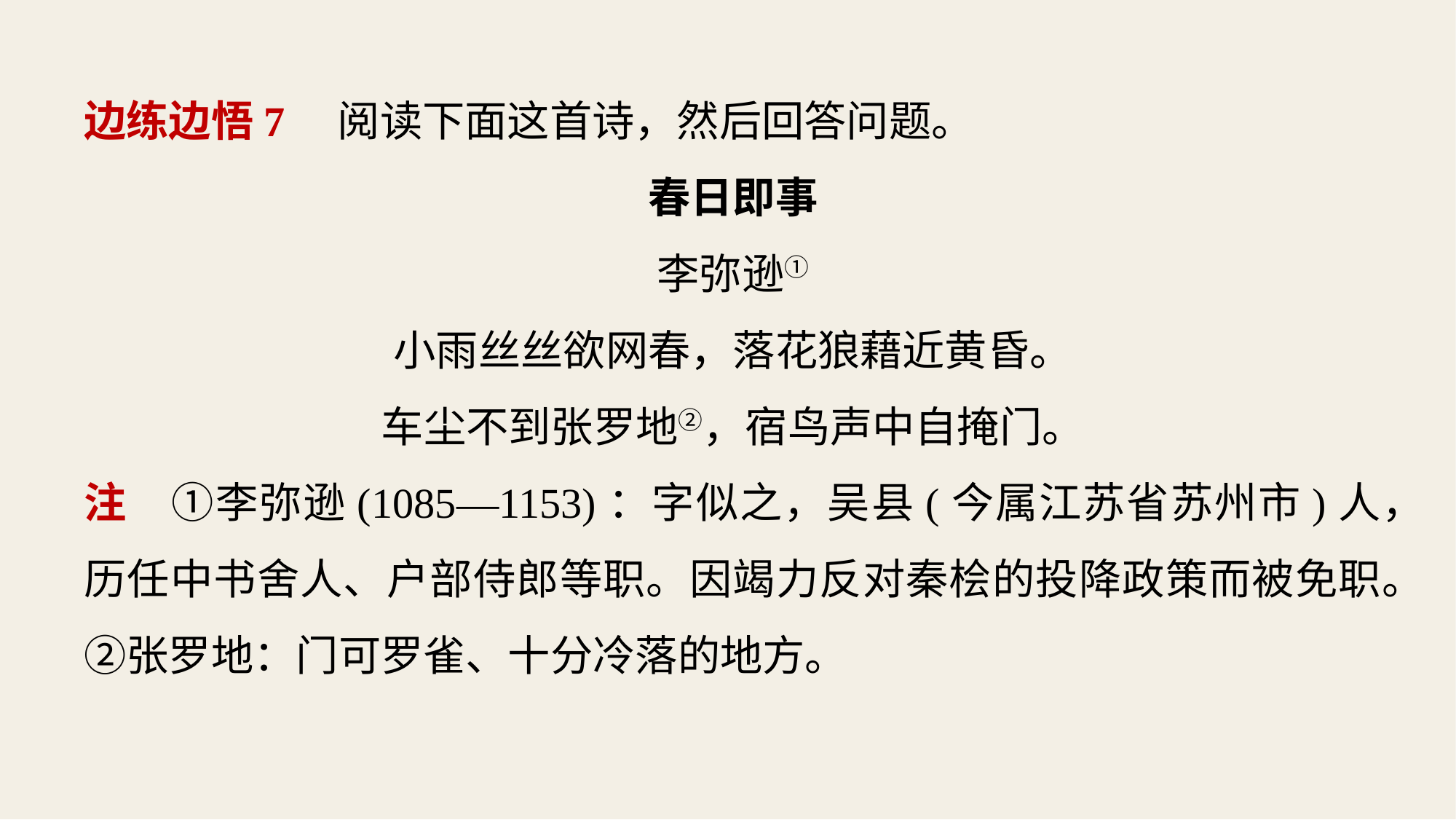

边练边悟7　阅读下面这首诗，然后回答问题。
春日即事
李弥逊①
小雨丝丝欲网春，落花狼藉近黄昏。
车尘不到张罗地②，宿鸟声中自掩门。
注　①李弥逊(1085—1153)：字似之，吴县(今属江苏省苏州市)人，历任中书舍人、户部侍郎等职。因竭力反对秦桧的投降政策而被免职。②张罗地：门可罗雀、十分冷落的地方。